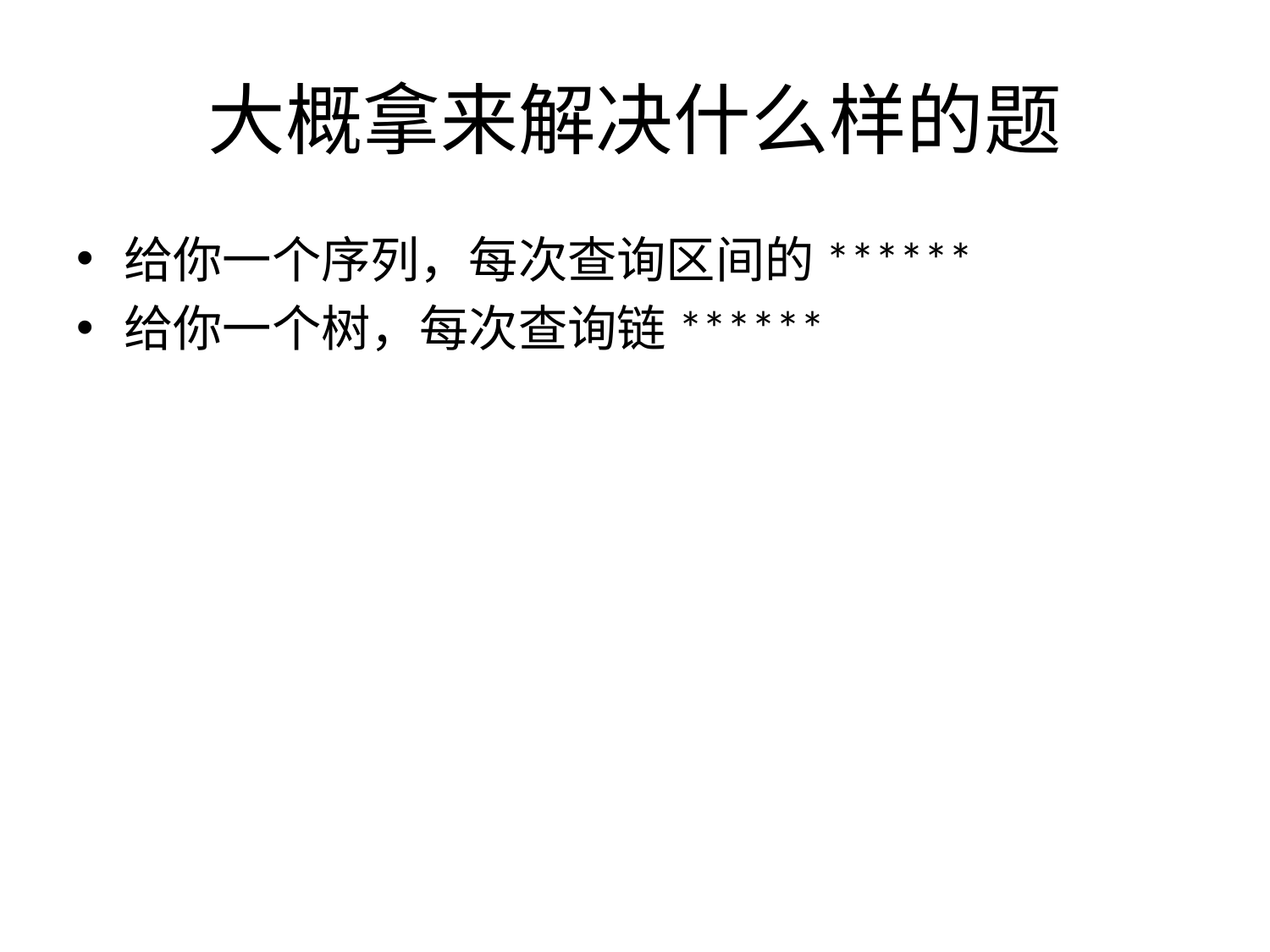

# 大概拿来解决什么样的题
给你一个序列，每次查询区间的******
给你一个树，每次查询链******